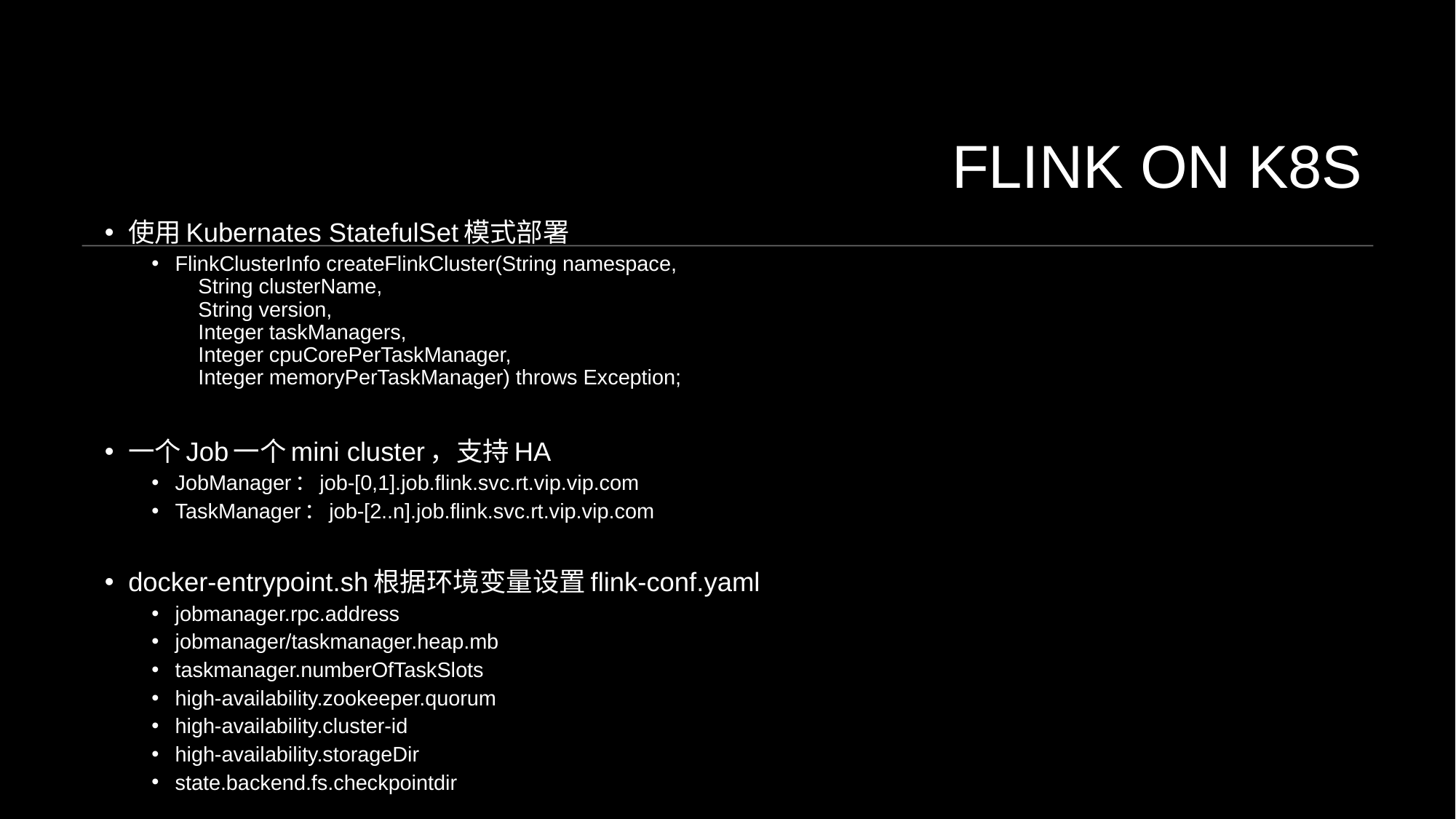

# Flink On K8S
使用Kubernates StatefulSet模式部署
FlinkClusterInfo createFlinkCluster(String namespace,
    String clusterName,
    String version,
    Integer taskManagers,
    Integer cpuCorePerTaskManager,
    Integer memoryPerTaskManager) throws Exception;

一个Job一个mini cluster，支持HA
JobManager：job-[0,1].job.flink.svc.rt.vip.vip.com
TaskManager：job-[2..n].job.flink.svc.rt.vip.vip.com

docker-entrypoint.sh根据环境变量设置flink-conf.yaml
jobmanager.rpc.address
jobmanager/taskmanager.heap.mb
taskmanager.numberOfTaskSlots
high-availability.zookeeper.quorum
high-availability.cluster-id
high-availability.storageDir
state.backend.fs.checkpointdir